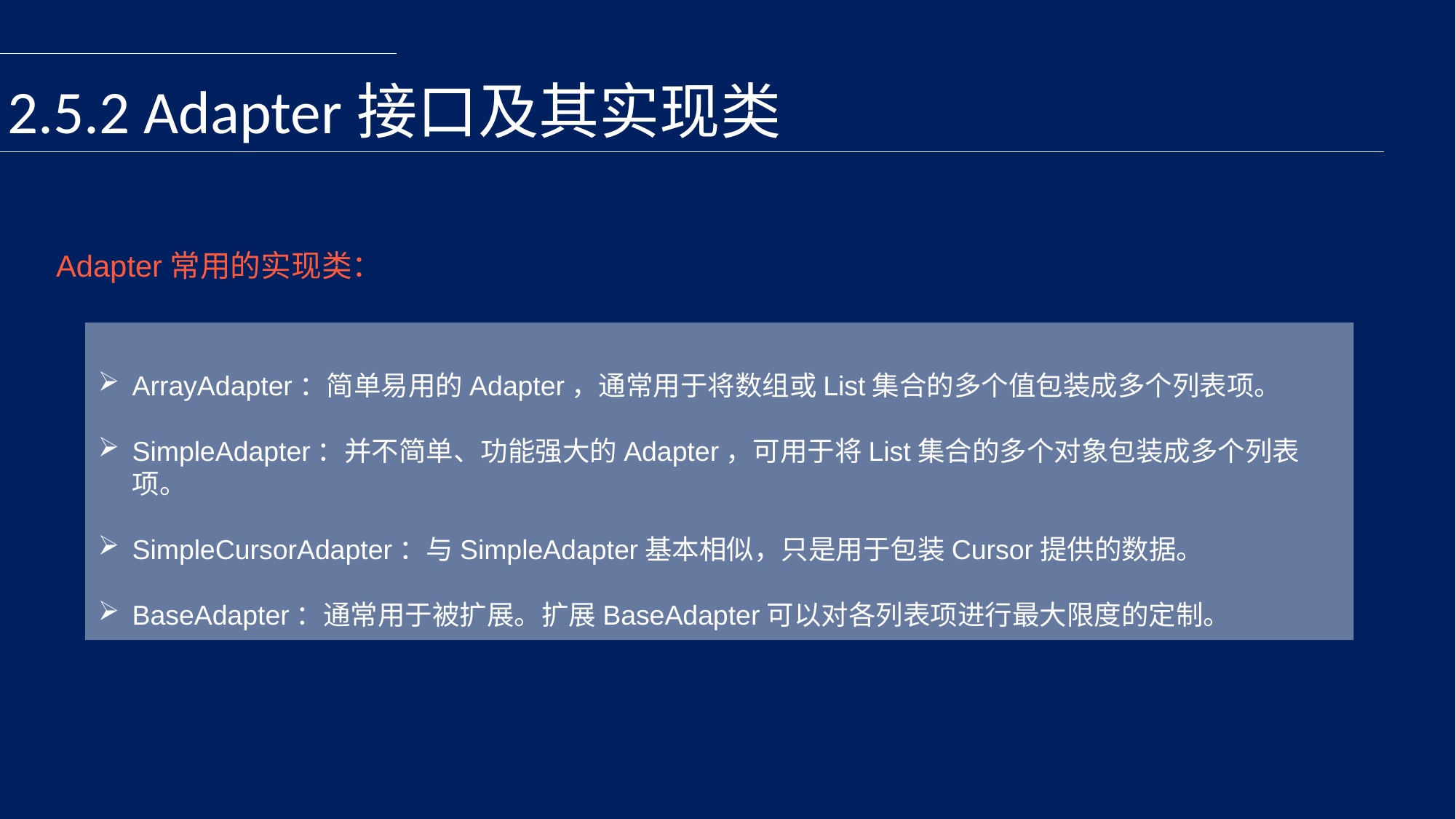

2.5.2 Adapter接口及其实现类
Adapter常用的实现类：

ArrayAdapter：简单易用的Adapter，通常用于将数组或List集合的多个值包装成多个列表项。

SimpleAdapter：并不简单、功能强大的Adapter，可用于将List集合的多个对象包装成多个列表项。

SimpleCursorAdapter：与SimpleAdapter基本相似，只是用于包装Cursor提供的数据。

BaseAdapter：通常用于被扩展。扩展BaseAdapter可以对各列表项进行最大限度的定制。